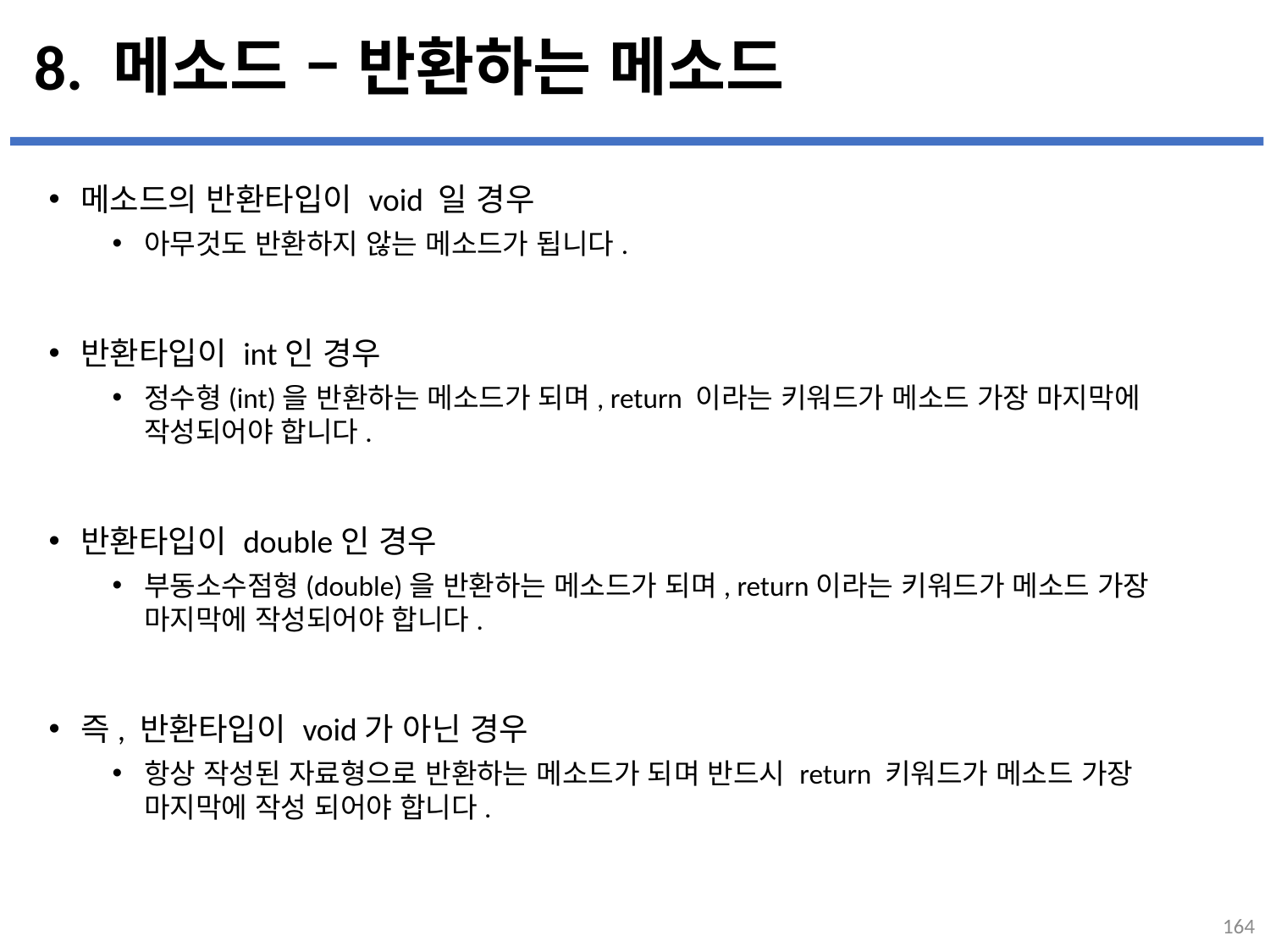

# 8. 메소드 – 반환하는 메소드
메소드의 반환타입이 void 일 경우
아무것도 반환하지 않는 메소드가 됩니다.

반환타입이 int인 경우
정수형(int)을 반환하는 메소드가 되며, return 이라는 키워드가 메소드 가장 마지막에 작성되어야 합니다.

반환타입이 double인 경우
부동소수점형(double)을 반환하는 메소드가 되며, return이라는 키워드가 메소드 가장 마지막에 작성되어야 합니다.

즉, 반환타입이 void가 아닌 경우
항상 작성된 자료형으로 반환하는 메소드가 되며 반드시 return 키워드가 메소드 가장 마지막에 작성 되어야 합니다.
...

설명
164